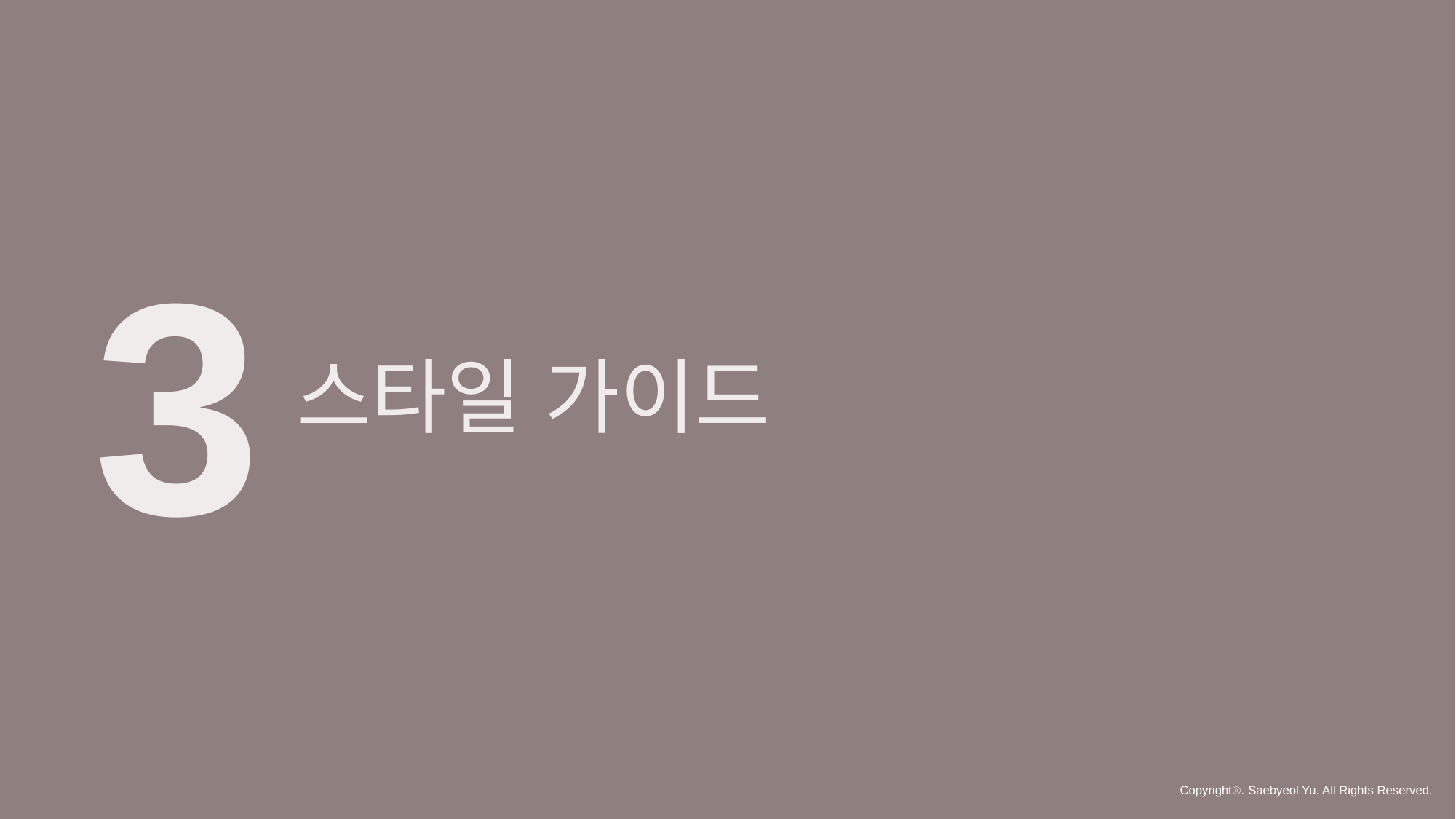

3
스타일 가이드
Copyrightⓒ. Saebyeol Yu. All Rights Reserved.